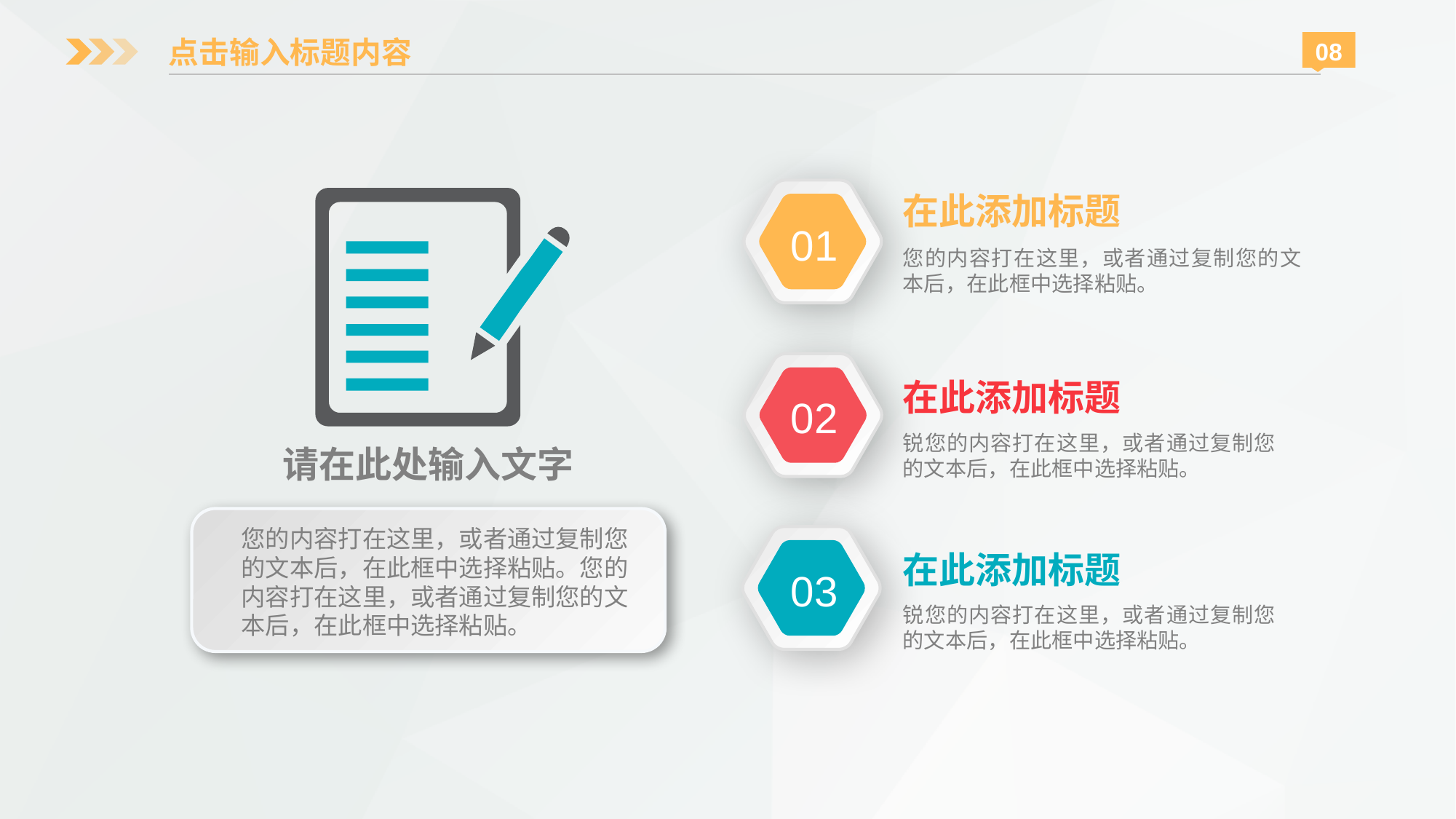

点击输入标题内容

08

在此添加标题
您的内容打在这里，或者通过复制您的文本后，在此框中选择粘贴。

01

在此添加标题
锐您的内容打在这里，或者通过复制您的文本后，在此框中选择粘贴。
02
请在此处输入文字

您的内容打在这里，或者通过复制您的文本后，在此框中选择粘贴。您的内容打在这里，或者通过复制您的文本后，在此框中选择粘贴。

在此添加标题
锐您的内容打在这里，或者通过复制您的文本后，在此框中选择粘贴。
03